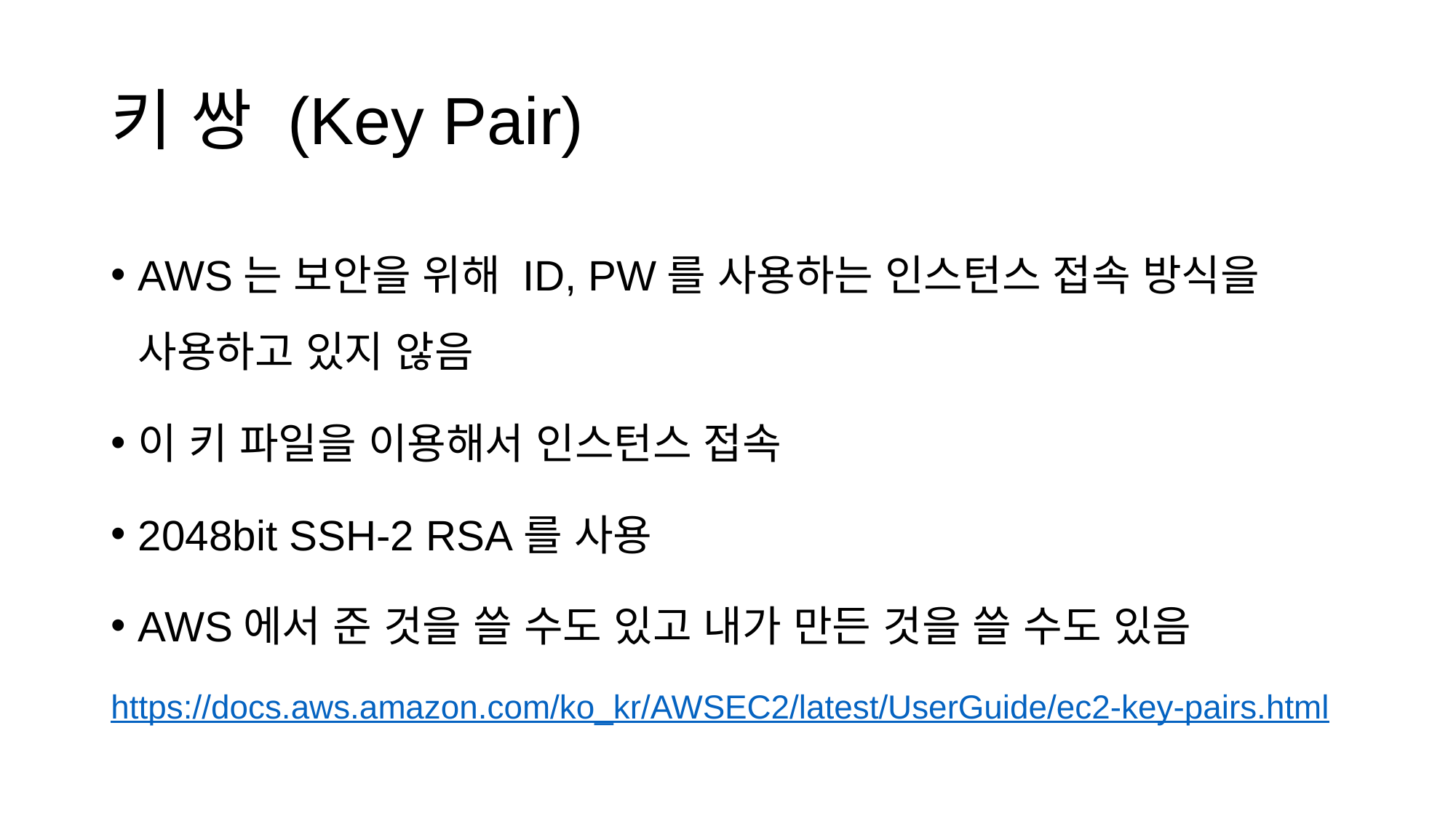

# 키 쌍 (Key Pair)
AWS는 보안을 위해 ID, PW를 사용하는 인스턴스 접속 방식을 사용하고 있지 않음
이 키 파일을 이용해서 인스턴스 접속
2048bit SSH-2 RSA를 사용
AWS에서 준 것을 쓸 수도 있고 내가 만든 것을 쓸 수도 있음
https://docs.aws.amazon.com/ko_kr/AWSEC2/latest/UserGuide/ec2-key-pairs.html